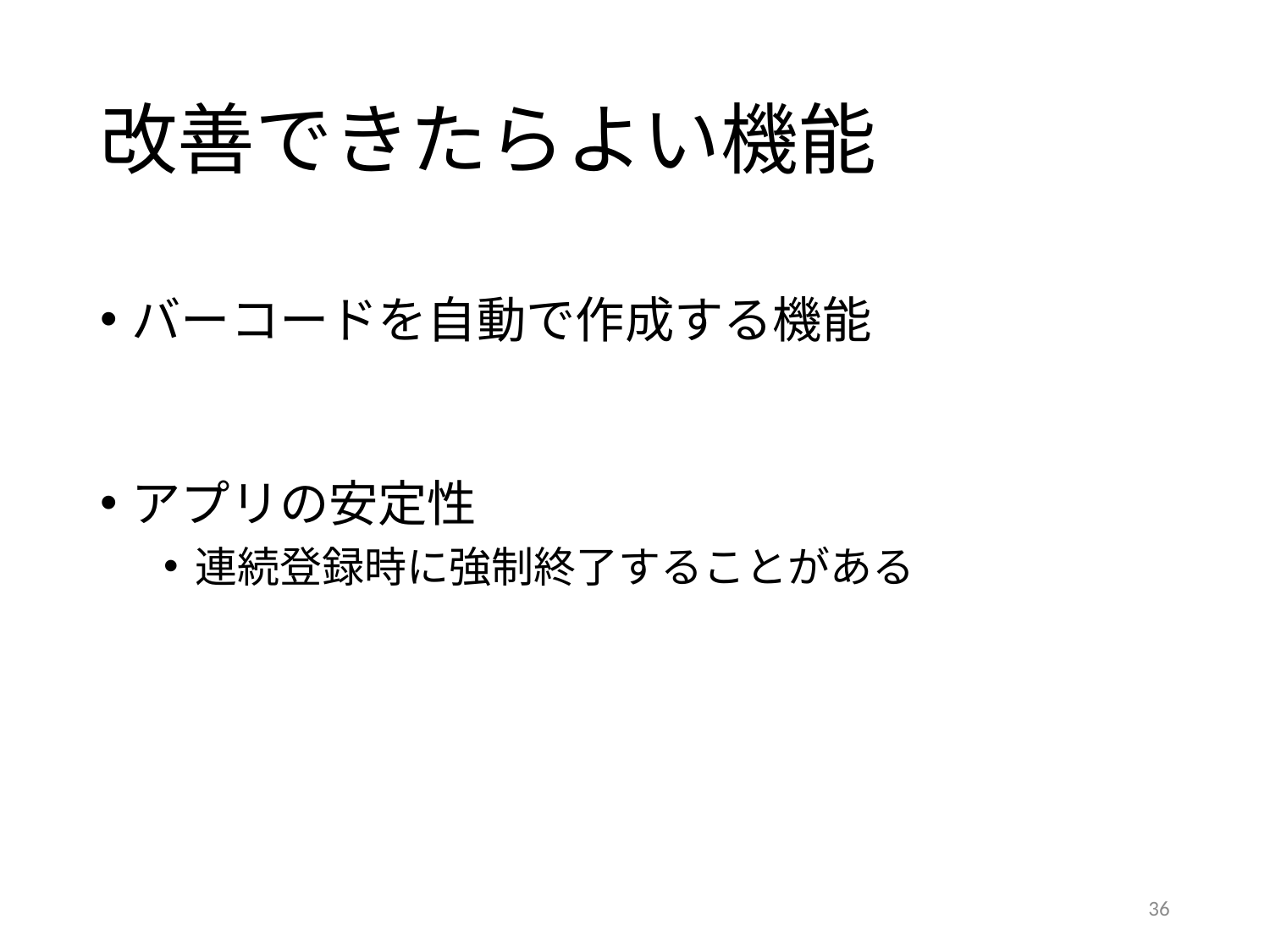

# 改善できたらよい機能
バーコードを自動で作成する機能

アプリの安定性
連続登録時に強制終了することがある
36